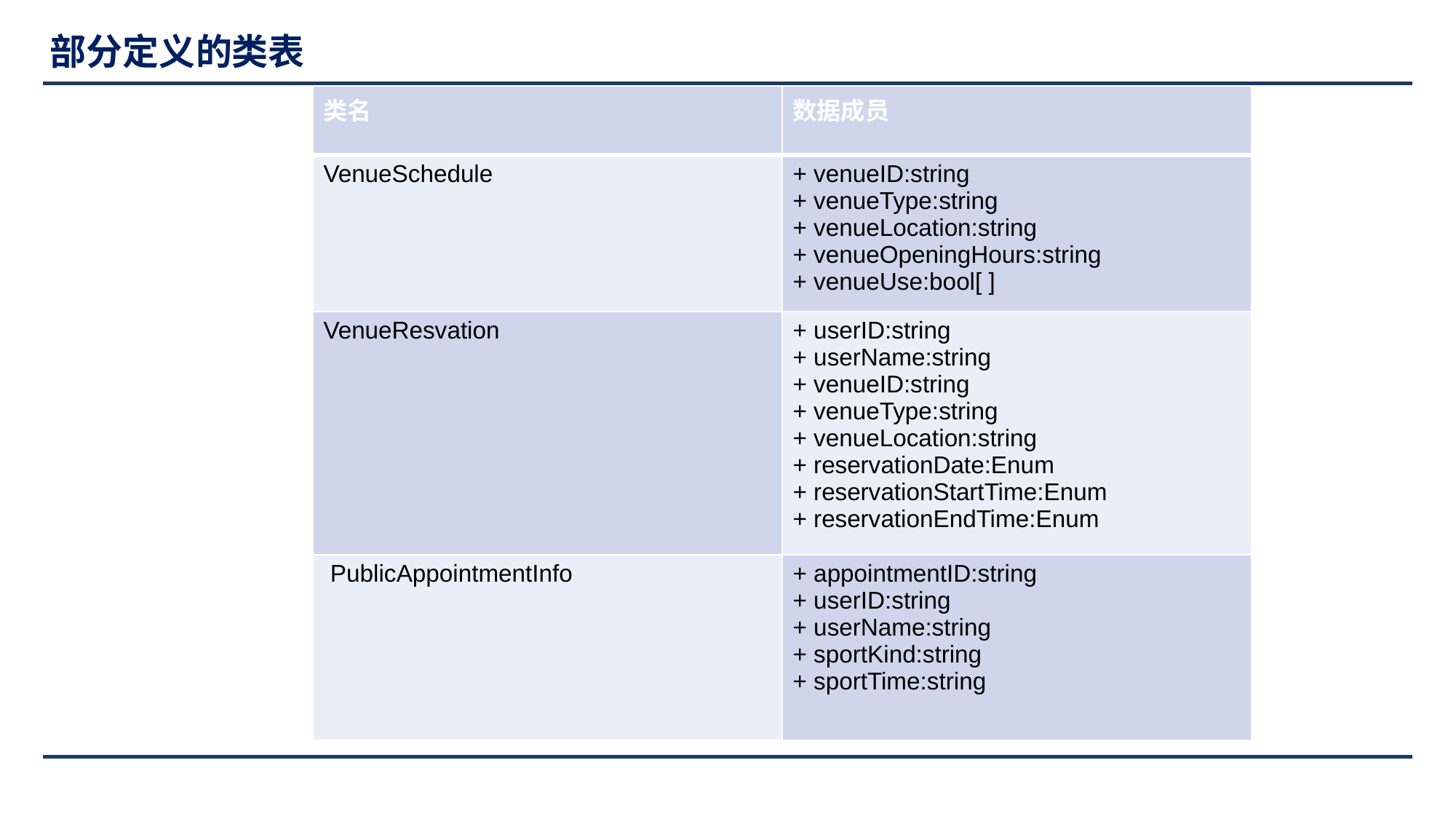

部分定义的类表
| 类名 | 数据成员 |
| --- | --- |
| VenueSchedule | + venueID:string + venueType:string + venueLocation:string + venueOpeningHours:string + venueUse:bool[ ] |
| VenueResvation | + userID:string + userName:string + venueID:string + venueType:string + venueLocation:string + reservationDate:Enum + reservationStartTime:Enum + reservationEndTime:Enum |
| PublicAppointmentInfo | + appointmentID:string + userID:string + userName:string + sportKind:string + sportTime:string |